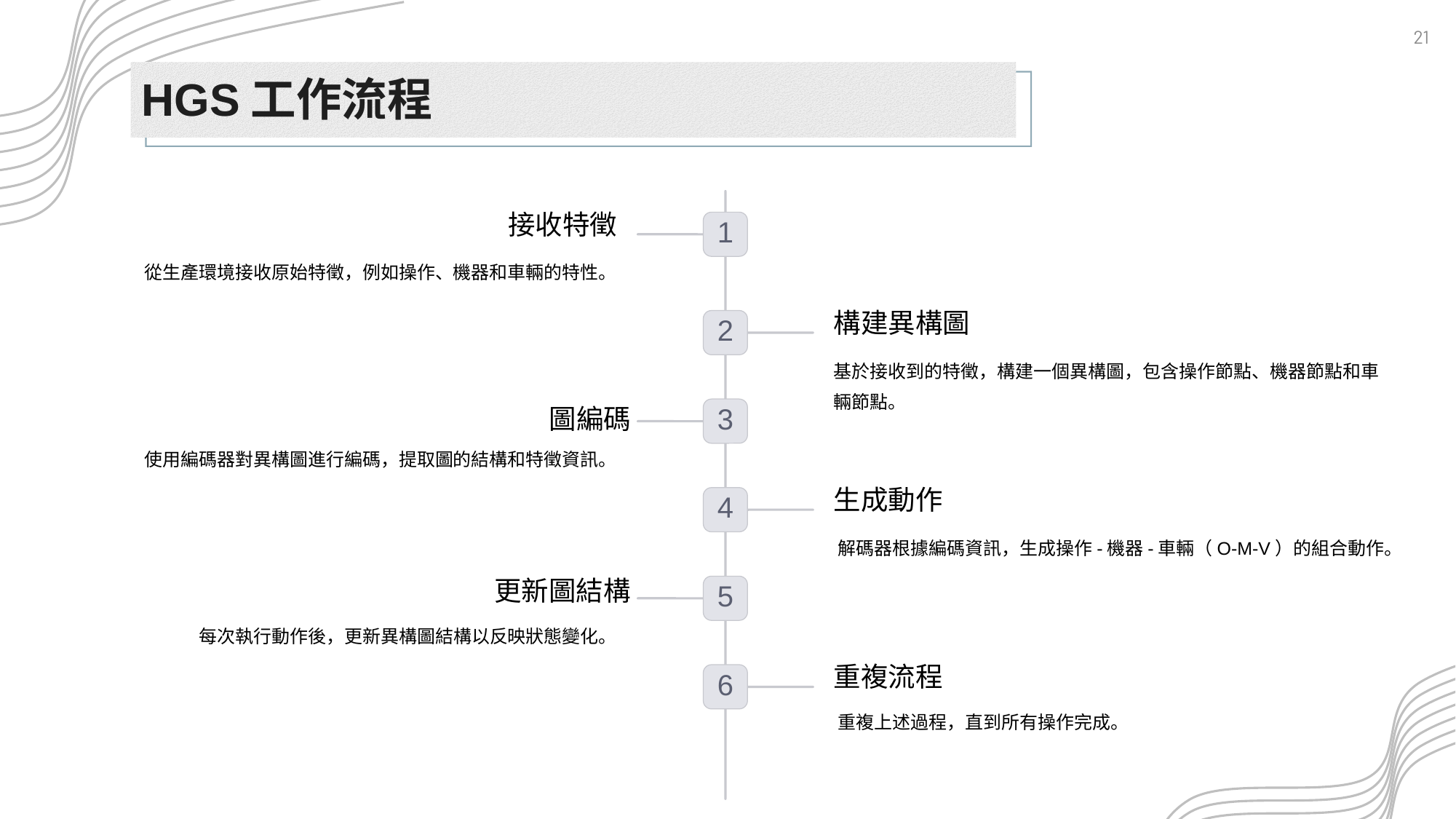

21

HGS工作流程​

接收特徵

1

從生產環境接收原始特徵，例如操作、機器和車輛的特性。
構建異構圖

2

基於接收到的特徵，構建一個異構圖，包含操作節點、機器節點和車輛節點。

圖編碼
3

使用編碼器對異構圖進行編碼，提取圖的結構和特徵資訊。
生成動作

4

解碼器根據編碼資訊，生成操作-機器-車輛（O-M-V）的組合動作。
更新圖結構

5

每次執行動作後，更新異構圖結構以反映狀態變化。
重複流程

6

重複上述過程，直到所有操作完成。